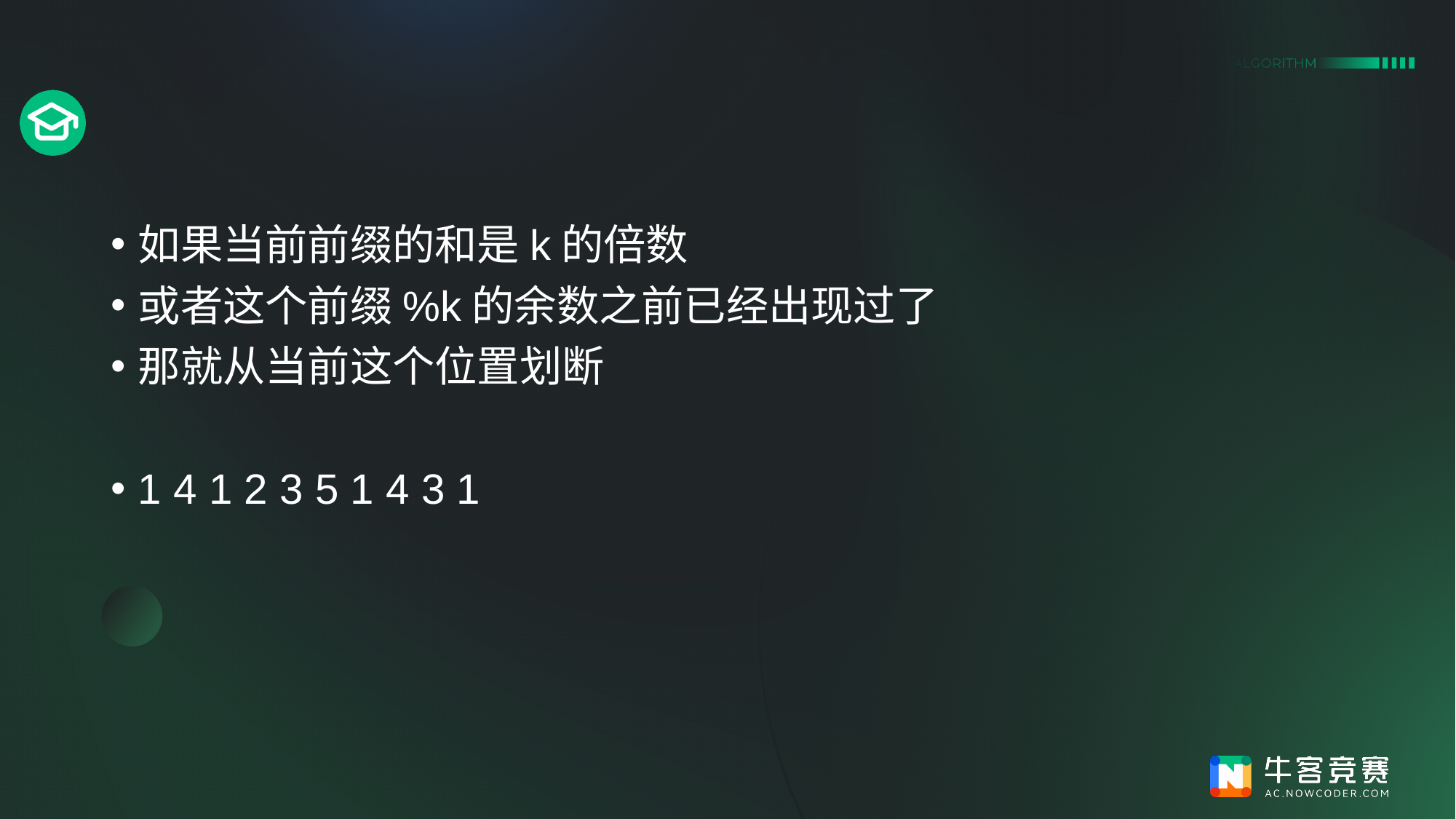

#
如果当前前缀的和是k的倍数
或者这个前缀%k的余数之前已经出现过了
那就从当前这个位置划断

1 4 1 2 3 5 1 4 3 1